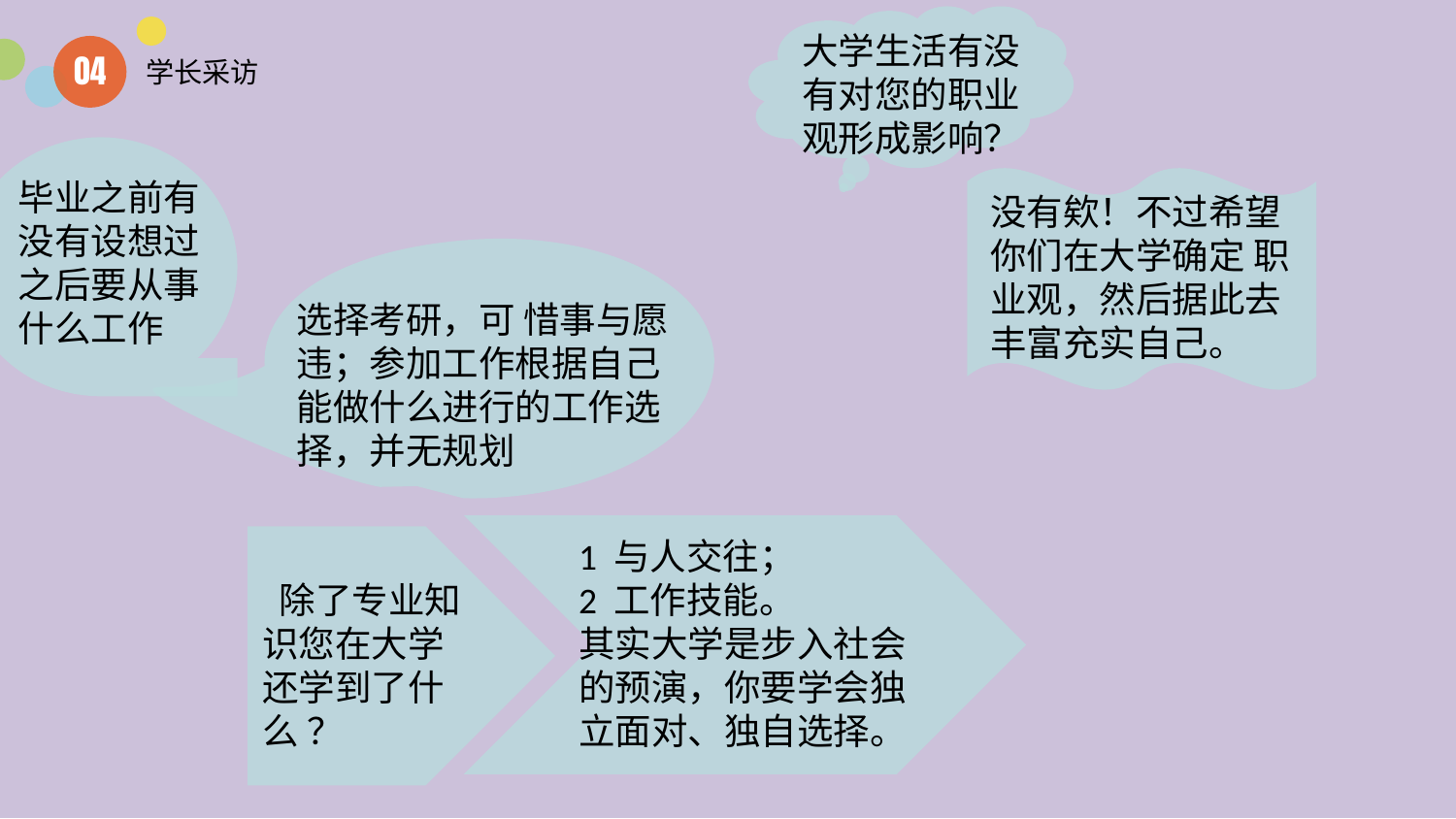

大学生活有没有对您的职业观形成影响？

04
学长采访

毕业之前有没有设想过之后要从事什么工作

没有欸！不过希望你们在大学确定 职业观，然后据此去丰富充实自己。

选择考研，可 惜事与愿违；参加工作根据自己能做什么进行的工作选择，并无规划

 除了专业知识您在大学还学到了什么 ？
1 与人交往；
2 工作技能。
其实大学是步入社会的预演，你要学会独立面对、独自选择。